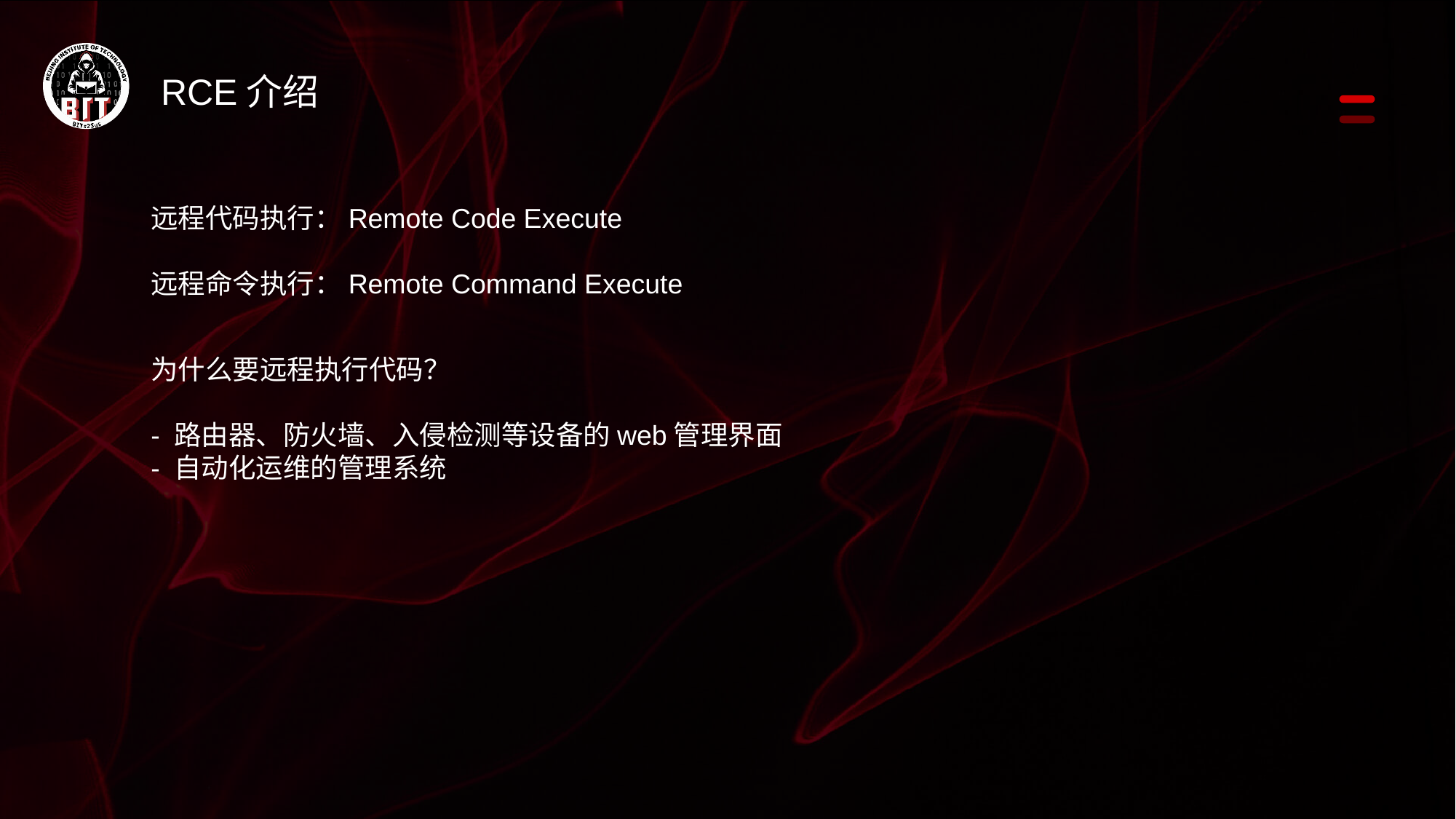

RCE介绍
远程代码执行：Remote Code Execute

远程命令执行：Remote Command Execute
为什么要远程执行代码？

- 路由器、防火墙、入侵检测等设备的web管理界面
- 自动化运维的管理系统